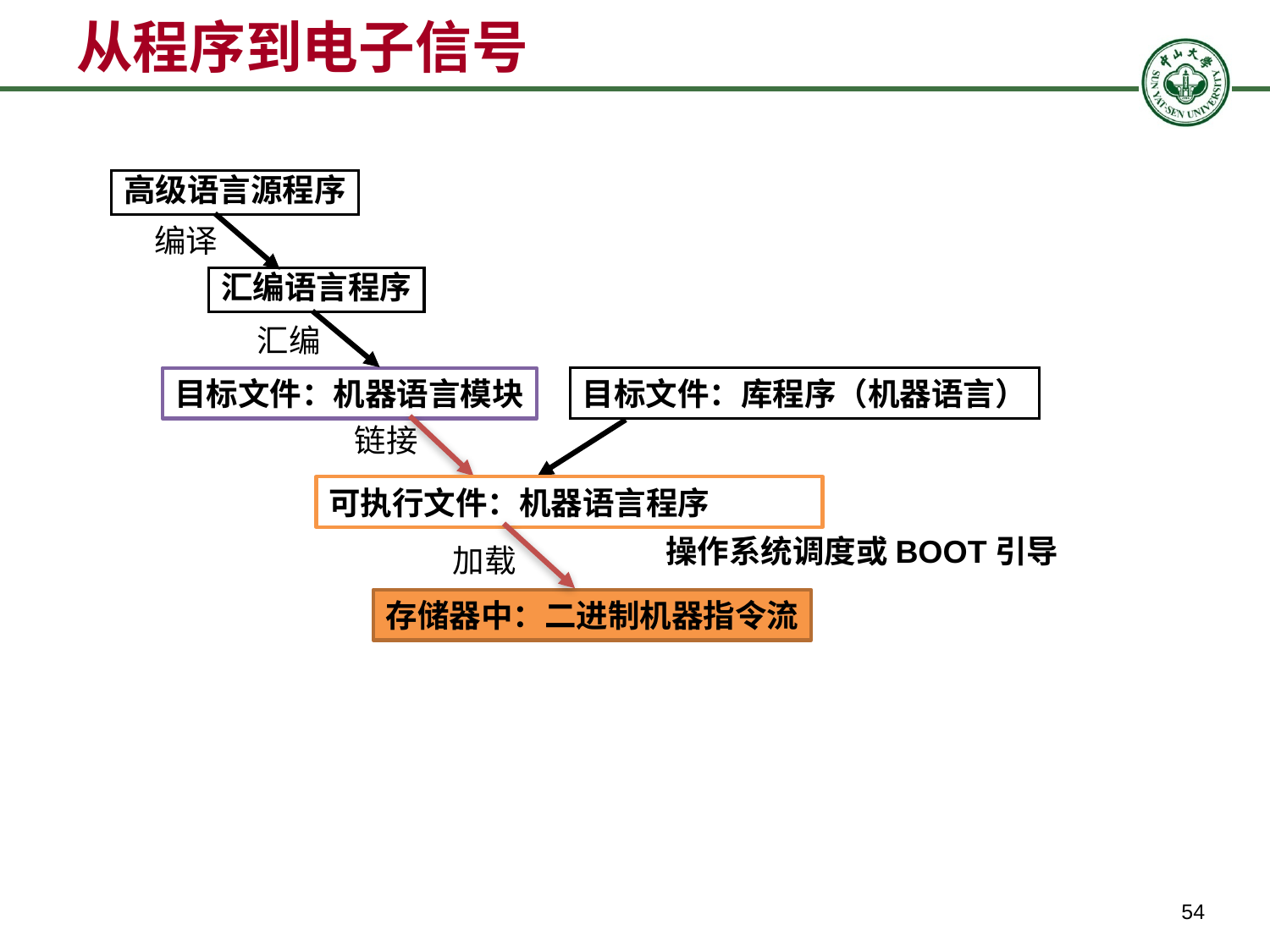

# 从程序到电子信号
高级语言源程序

编译
汇编语言程序

汇编
目标文件：机器语言模块
目标文件：库程序（机器语言）
链接

可执行文件：机器语言程序

操作系统调度或BOOT引导
加载
存储器中：二进制机器指令流